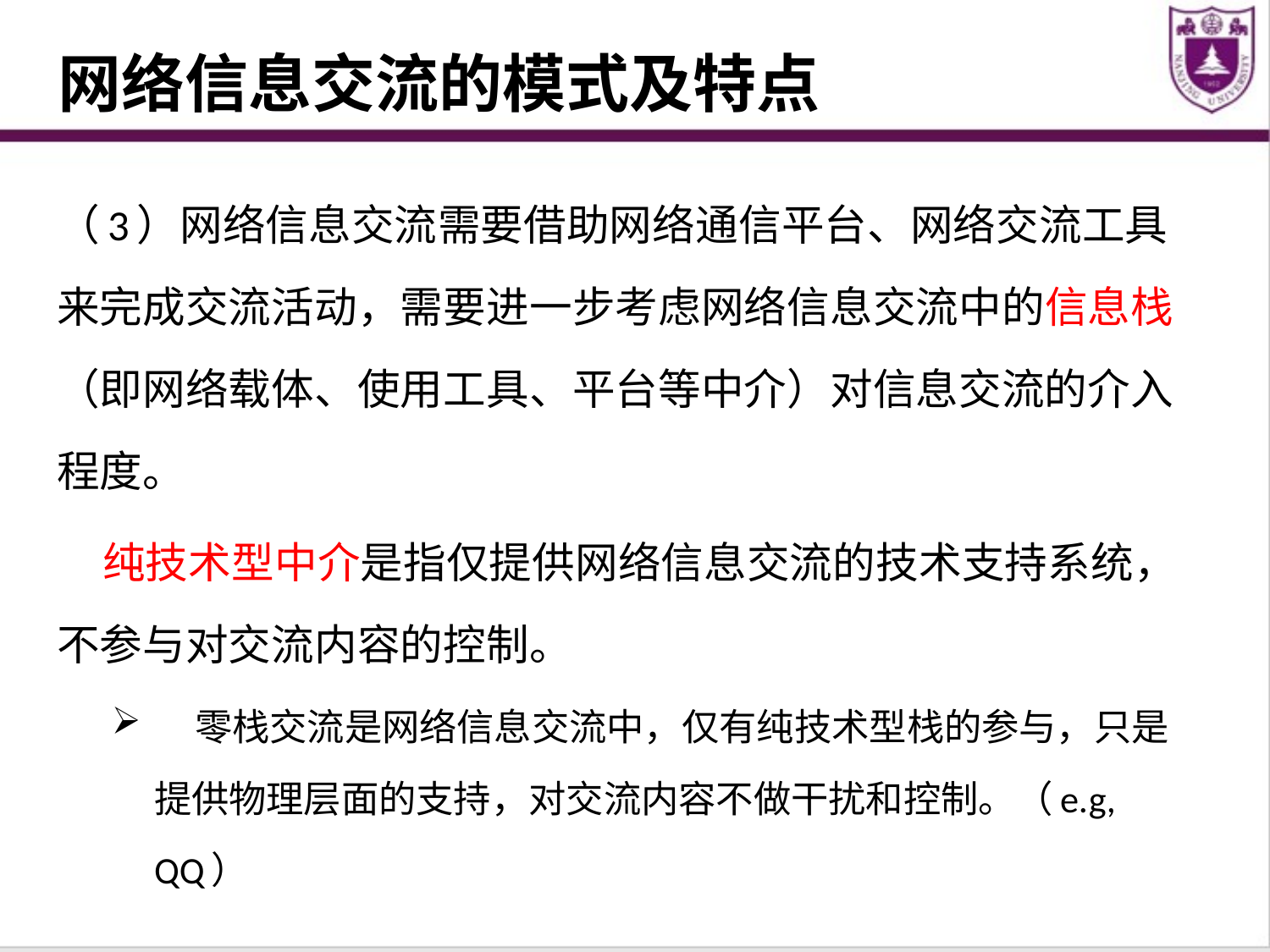

# 网络信息交流的模式及特点
（3）网络信息交流需要借助网络通信平台、网络交流工具来完成交流活动，需要进一步考虑网络信息交流中的信息栈（即网络载体、使用工具、平台等中介）对信息交流的介入程度。
    纯技术型中介是指仅提供网络信息交流的技术支持系统，不参与对交流内容的控制。
    零栈交流是网络信息交流中，仅有纯技术型栈的参与，只是提供物理层面的支持，对交流内容不做干扰和控制。（e.g, QQ）